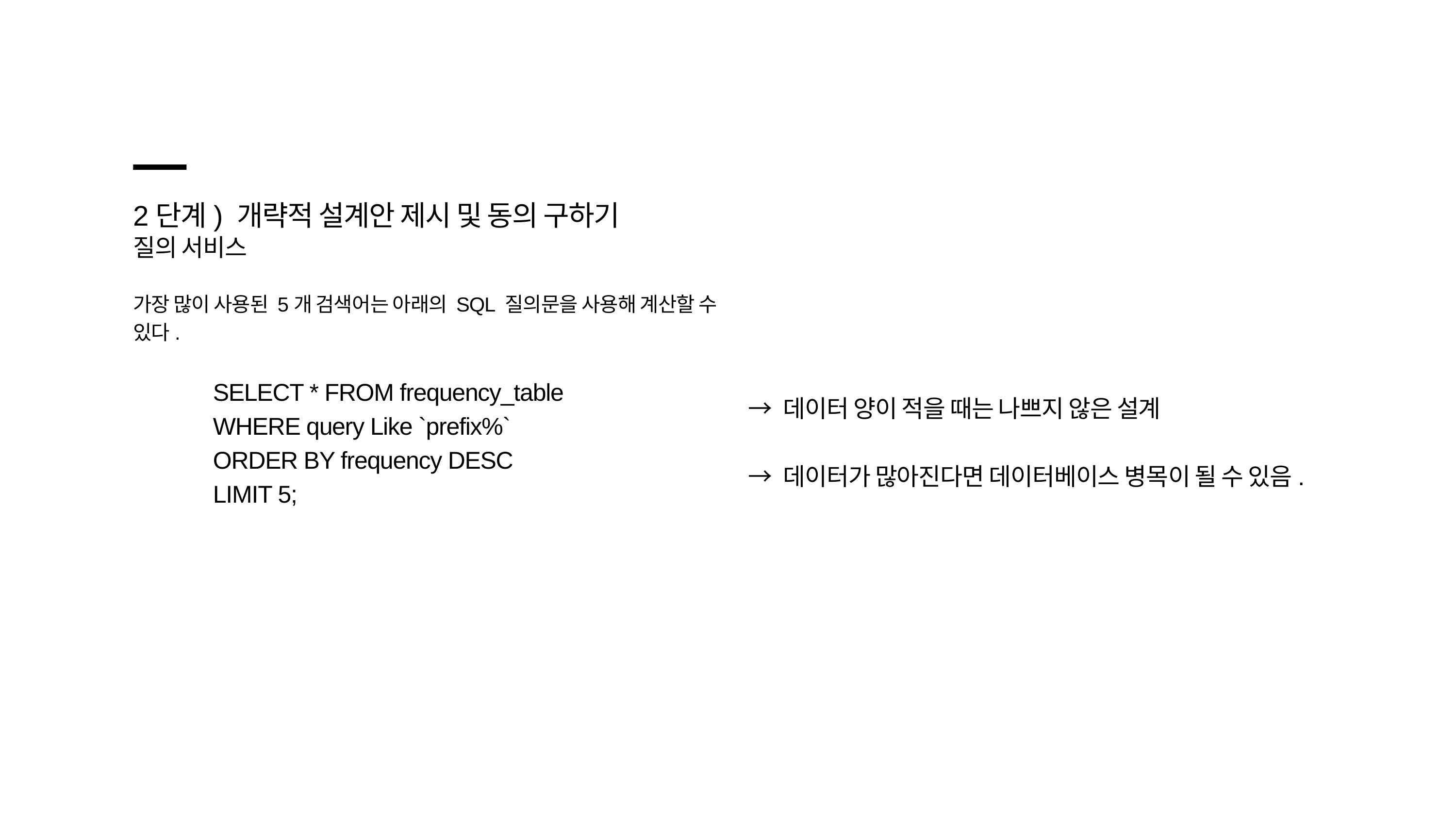

2단계) 개략적 설계안 제시 및 동의 구하기
질의 서비스
가장 많이 사용된 5개 검색어는 아래의 SQL 질의문을 사용해 계산할 수 있다.
SELECT * FROM frequency_table
WHERE query Like `prefix%`
ORDER BY frequency DESC
LIMIT 5;
→ 데이터 양이 적을 때는 나쁘지 않은 설계

→ 데이터가 많아진다면 데이터베이스 병목이 될 수 있음.